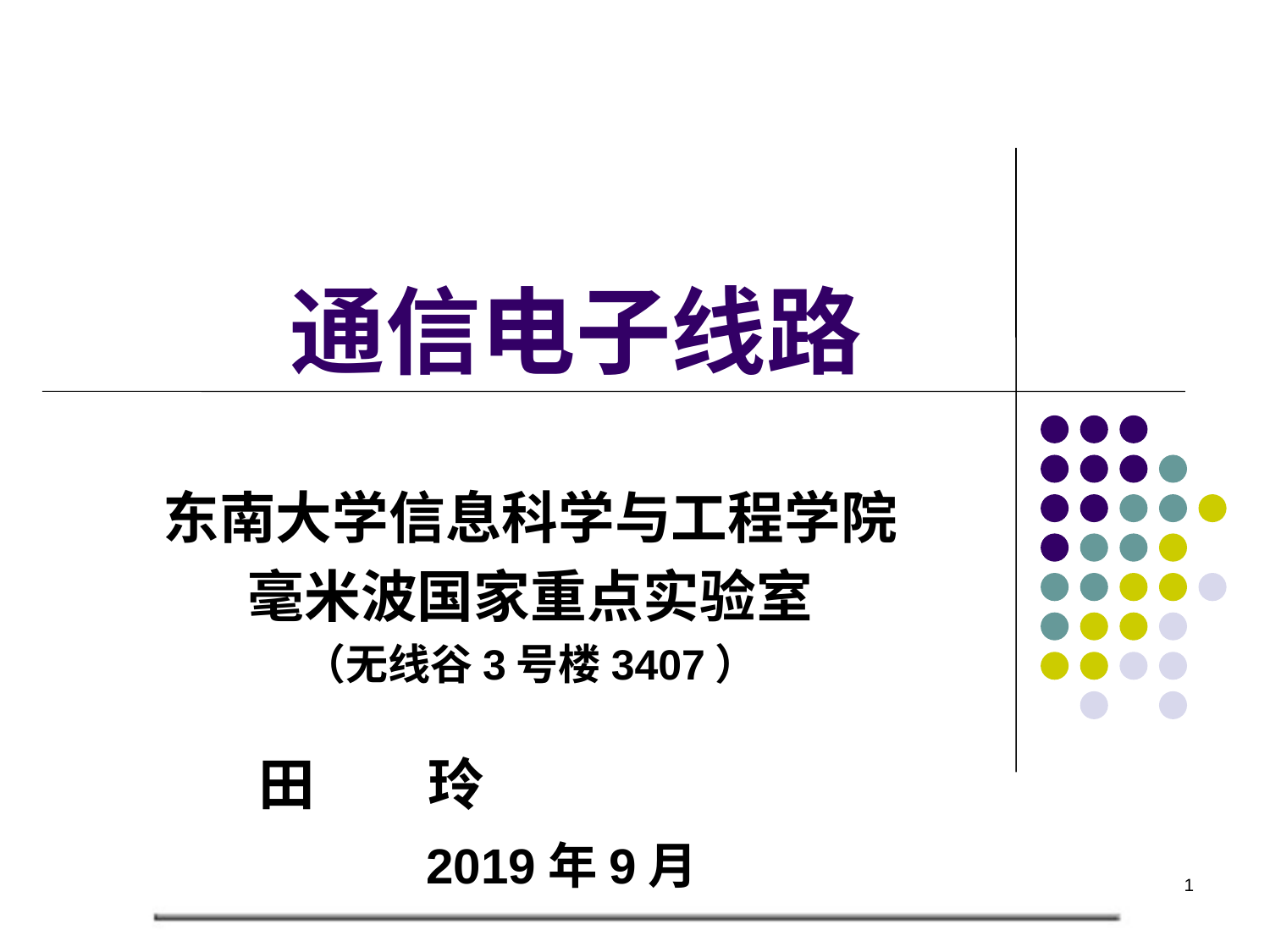

# 通信电子线路
东南大学信息科学与工程学院
毫米波国家重点实验室
（无线谷3号楼3407）

                田　　玲
    2019年9月
1